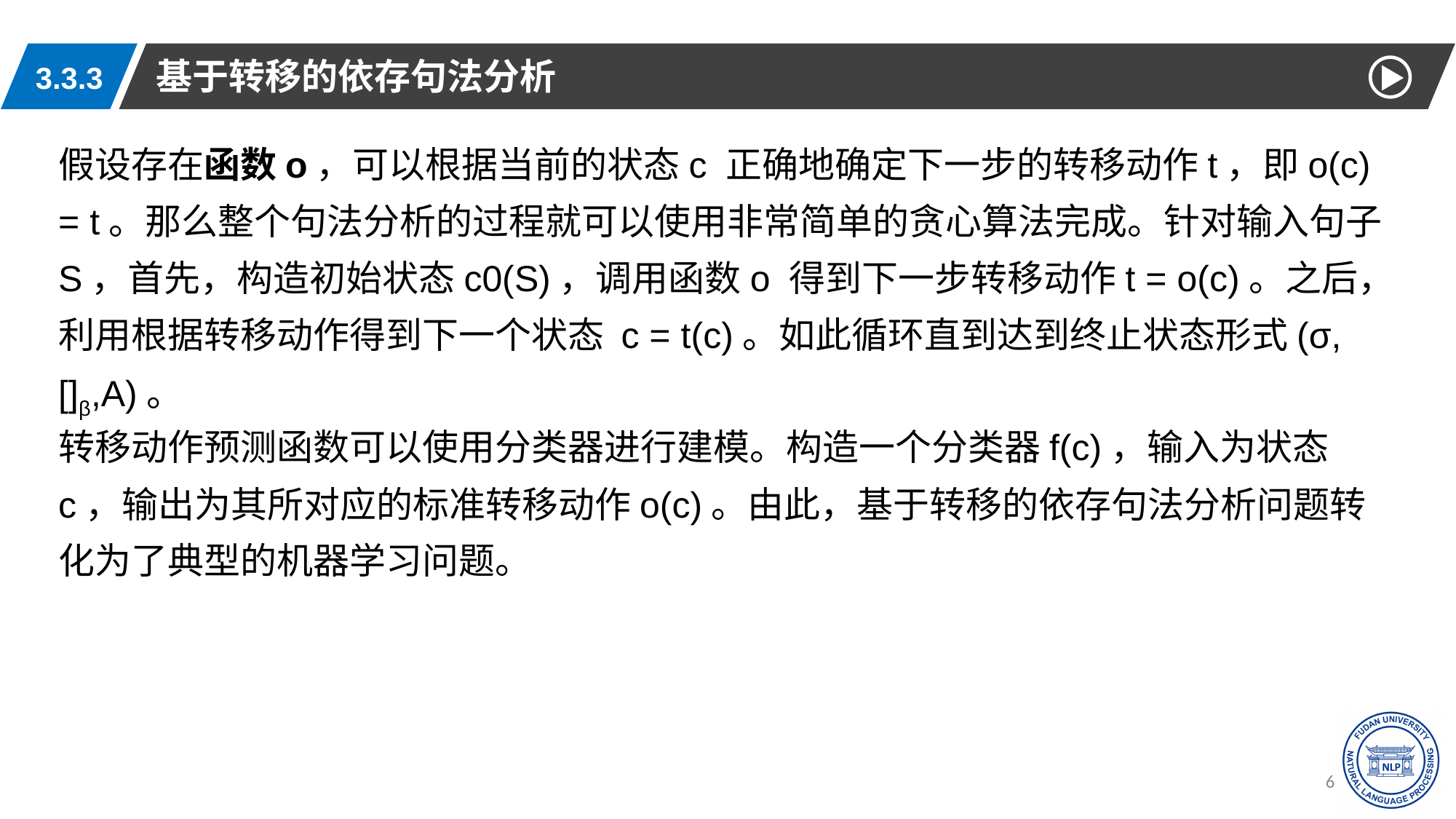

基于转移的依存句法分析
3.3.3

假设存在函数o，可以根据当前的状态c 正确地确定下一步的转移动作t，即o(c) = t。那么整个句法分析的过程就可以使用非常简单的贪心算法完成。针对输入句子S，首先，构造初始状态c0(S)，调用函数o 得到下一步转移动作t = o(c)。之后，利用根据转移动作得到下一个状态 c = t(c)。如此循环直到达到终止状态形式(σ, []β,A)。
转移动作预测函数可以使用分类器进行建模。构造一个分类器f(c)，输入为状态c，输出为其所对应的标准转移动作o(c)。由此，基于转移的依存句法分析问题转化为了典型的机器学习问题。

68